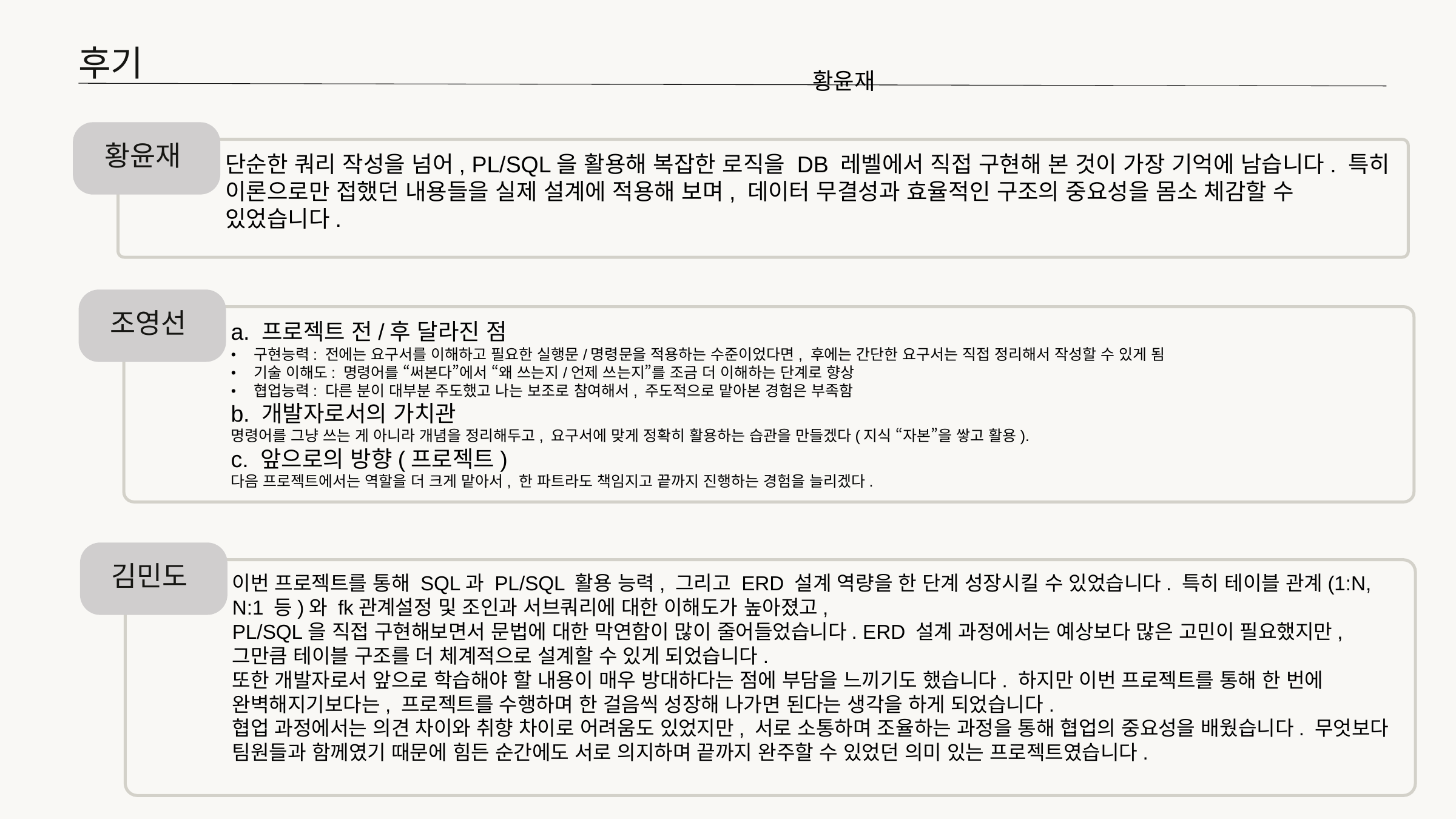

후기
황윤재

황윤재

단순한 쿼리 작성을 넘어, PL/SQL을 활용해 복잡한 로직을 DB 레벨에서 직접 구현해 본 것이 가장 기억에 남습니다. 특히 이론으로만 접했던 내용들을 실제 설계에 적용해 보며, 데이터 무결성과 효율적인 구조의 중요성을 몸소 체감할 수 있었습니다.

조영선

a. 프로젝트 전/후 달라진 점
구현능력: 전에는 요구서를 이해하고 필요한 실행문/명령문을 적용하는 수준이었다면, 후에는 간단한 요구서는 직접 정리해서 작성할 수 있게 됨
기술 이해도: 명령어를 “써본다”에서 “왜 쓰는지/언제 쓰는지”를 조금 더 이해하는 단계로 향상
협업능력: 다른 분이 대부분 주도했고 나는 보조로 참여해서, 주도적으로 맡아본 경험은 부족함
b. 개발자로서의 가치관
명령어를 그냥 쓰는 게 아니라 개념을 정리해두고, 요구서에 맞게 정확히 활용하는 습관을 만들겠다(지식 “자본”을 쌓고 활용).
c. 앞으로의 방향(프로젝트)
다음 프로젝트에서는 역할을 더 크게 맡아서, 한 파트라도 책임지고 끝까지 진행하는 경험을 늘리겠다.

김민도

이번 프로젝트를 통해 SQL과 PL/SQL 활용 능력, 그리고 ERD 설계 역량을 한 단계 성장시킬 수 있었습니다. 특히 테이블 관계(1:N, N:1 등)와 fk관계설정 및 조인과 서브쿼리에 대한 이해도가 높아졌고,
PL/SQL을 직접 구현해보면서 문법에 대한 막연함이 많이 줄어들었습니다. ERD 설계 과정에서는 예상보다 많은 고민이 필요했지만, 그만큼 테이블 구조를 더 체계적으로 설계할 수 있게 되었습니다.
또한 개발자로서 앞으로 학습해야 할 내용이 매우 방대하다는 점에 부담을 느끼기도 했습니다. 하지만 이번 프로젝트를 통해 한 번에 완벽해지기보다는, 프로젝트를 수행하며 한 걸음씩 성장해 나가면 된다는 생각을 하게 되었습니다.
협업 과정에서는 의견 차이와 취향 차이로 어려움도 있었지만, 서로 소통하며 조율하는 과정을 통해 협업의 중요성을 배웠습니다. 무엇보다 팀원들과 함께였기 때문에 힘든 순간에도 서로 의지하며 끝까지 완주할 수 있었던 의미 있는 프로젝트였습니다.